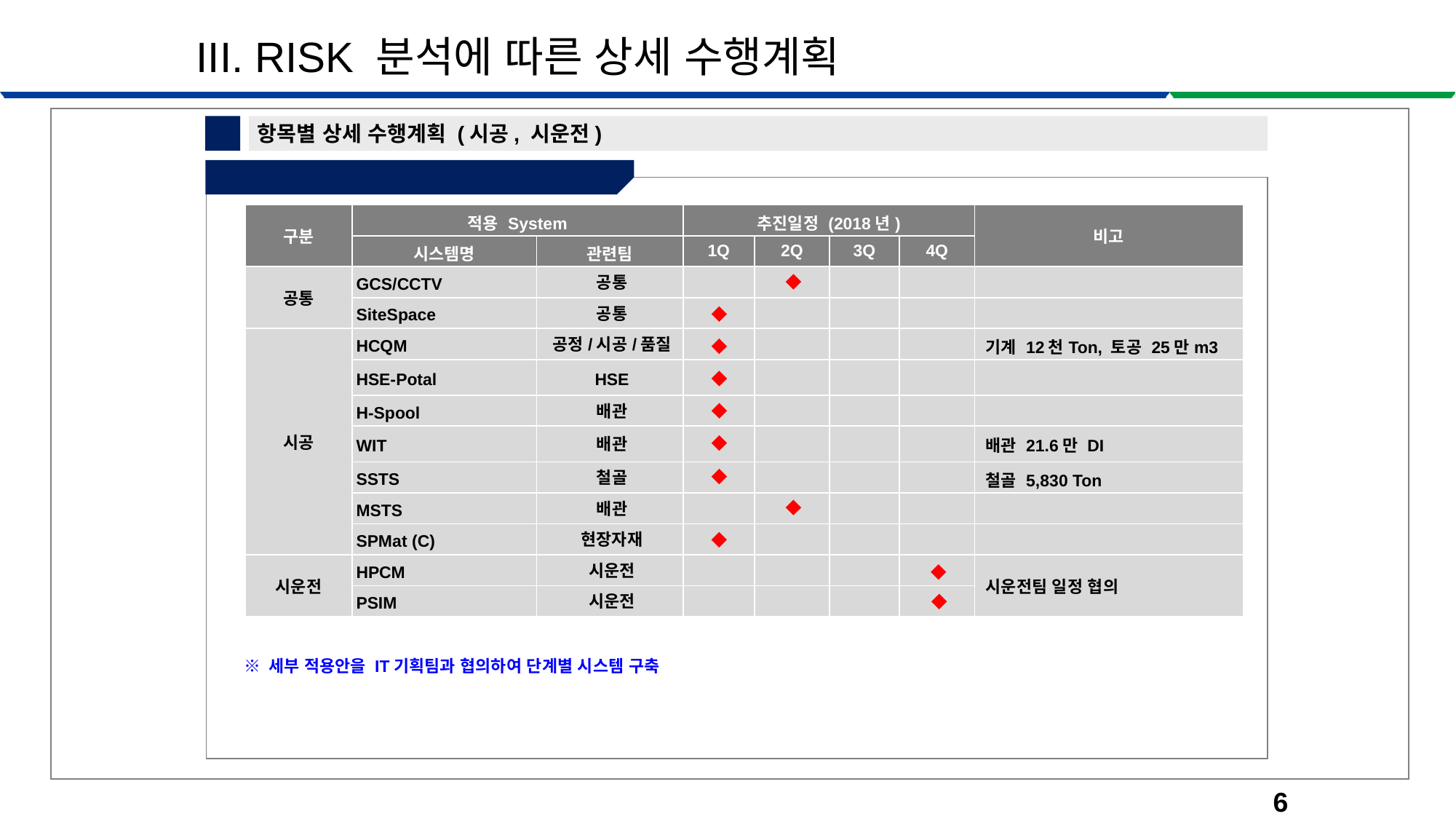

III. RISK 분석에 따른 상세 수행계획
5
항목별 상세 수행계획 (시공, 시운전)
⑩ IT 시스템 적용 계획

| 구분 | 적용 System |  | 추진일정 (2018년) |  |  |  | 비고 |
| --- | --- | --- | --- | --- | --- | --- | --- |
|  | 시스템명 | 관련팀 | 1Q | 2Q | 3Q | 4Q |  |
| 공통 | GCS/CCTV | 공통 |  |  |  |  |  |
|  | SiteSpace | 공통 |  |  |  |  |  |
| 시공 | HCQM | 공정/시공/품질 |  |  |  |  | 기계 12천Ton, 토공 25만m3 |
|  | HSE-Potal | HSE |  |  |  |  |  |
|  | H-Spool | 배관 |  |  |  |  |  |
|  | WIT | 배관 |  |  |  |  | 배관 21.6만 DI |
|  | SSTS | 철골 |  |  |  |  | 철골 5,830 Ton |
|  | MSTS | 배관 |  |  |  |  |  |
|  | SPMat (C) | 현장자재 |  |  |  |  |  |
| 시운전 | HPCM | 시운전 |  |  |  |  | 시운전팀 일정 협의 |
|  | PSIM | 시운전 |  |  |  |  |  |

※ 세부 적용안을 IT기획팀과 협의하여 단계별 시스템 구축
66